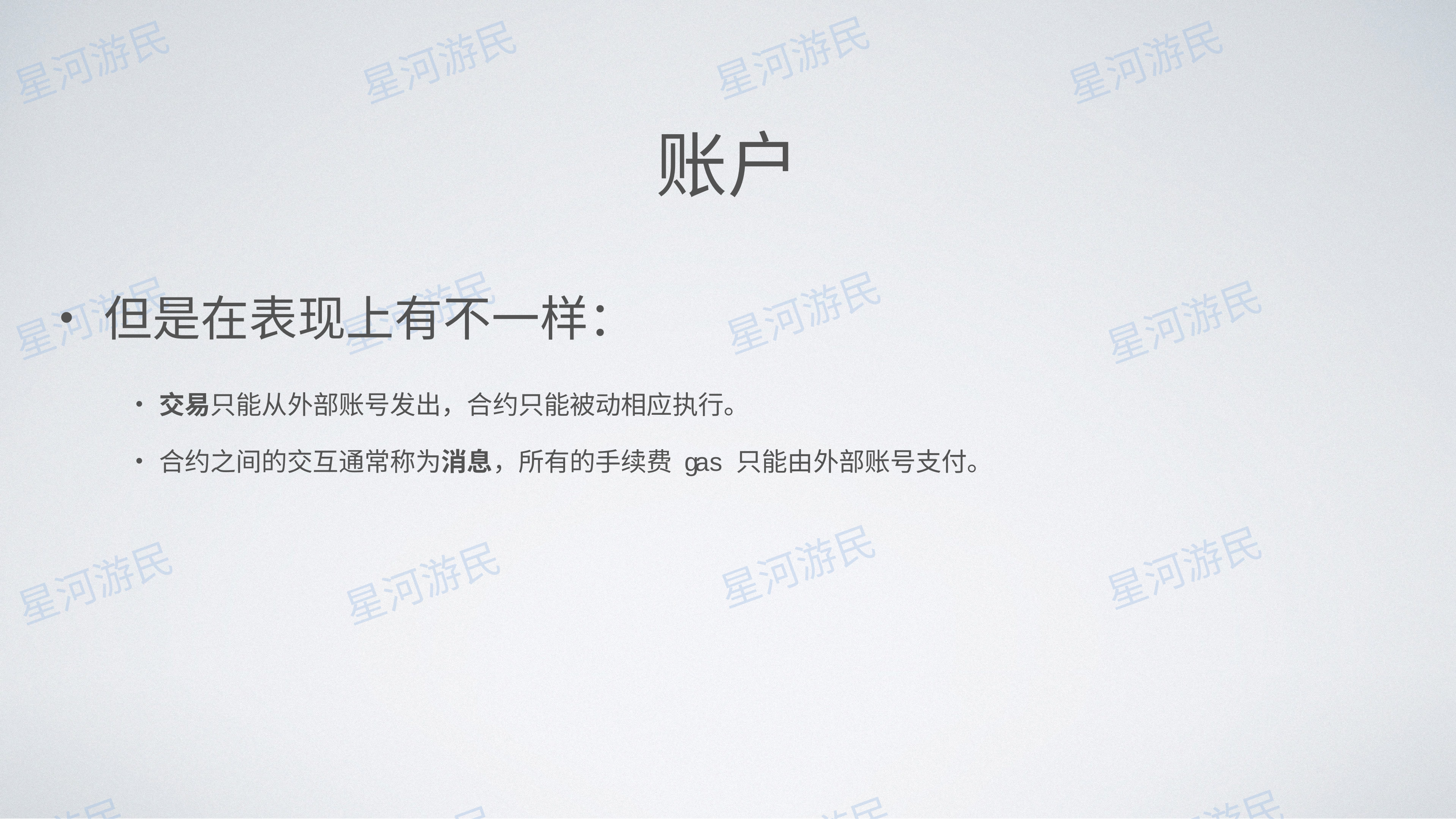

# 账户
但是在表现上有不⼀样：

交易只能从外部账号发出，合约只能被动相应执⾏。

合约之间的交互通常称为消息，所有的⼿续费 gas 只能由外部账号⽀付。